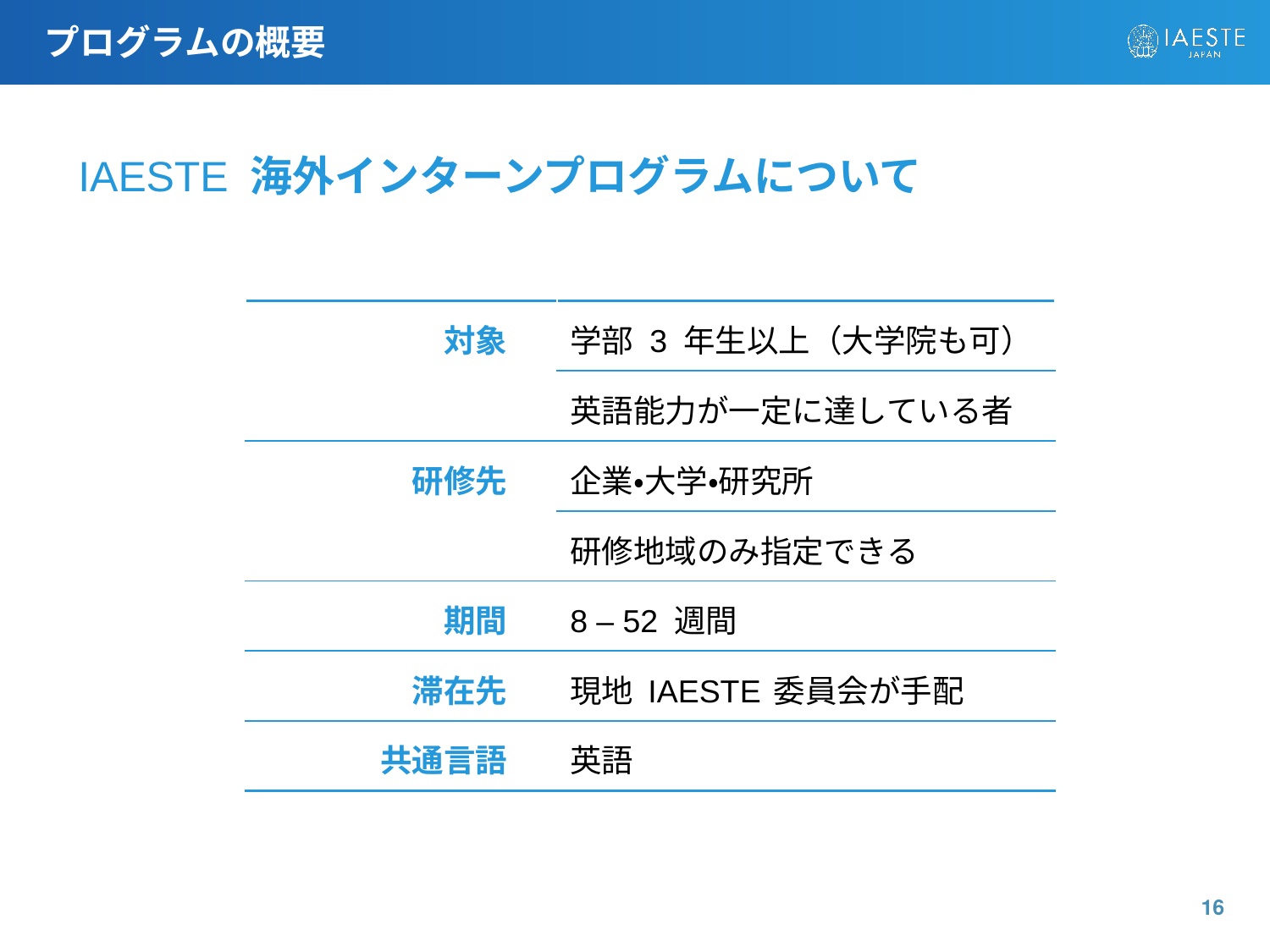

# プログラムの概要
IAESTE 海外インターンプログラムについて
| 対象 | 学部 3 年生以上（大学院も可） |
| --- | --- |
|  | 英語能力が一定に達している者 |
| 研修先 | 企業・大学・研究所 |
|  | 研修地域のみ指定できる |
| 期間 | 8 – 52 週間 |
| 滞在先 | 現地IAESTE委員会が手配 |
| 共通言語 | 英語 |
16